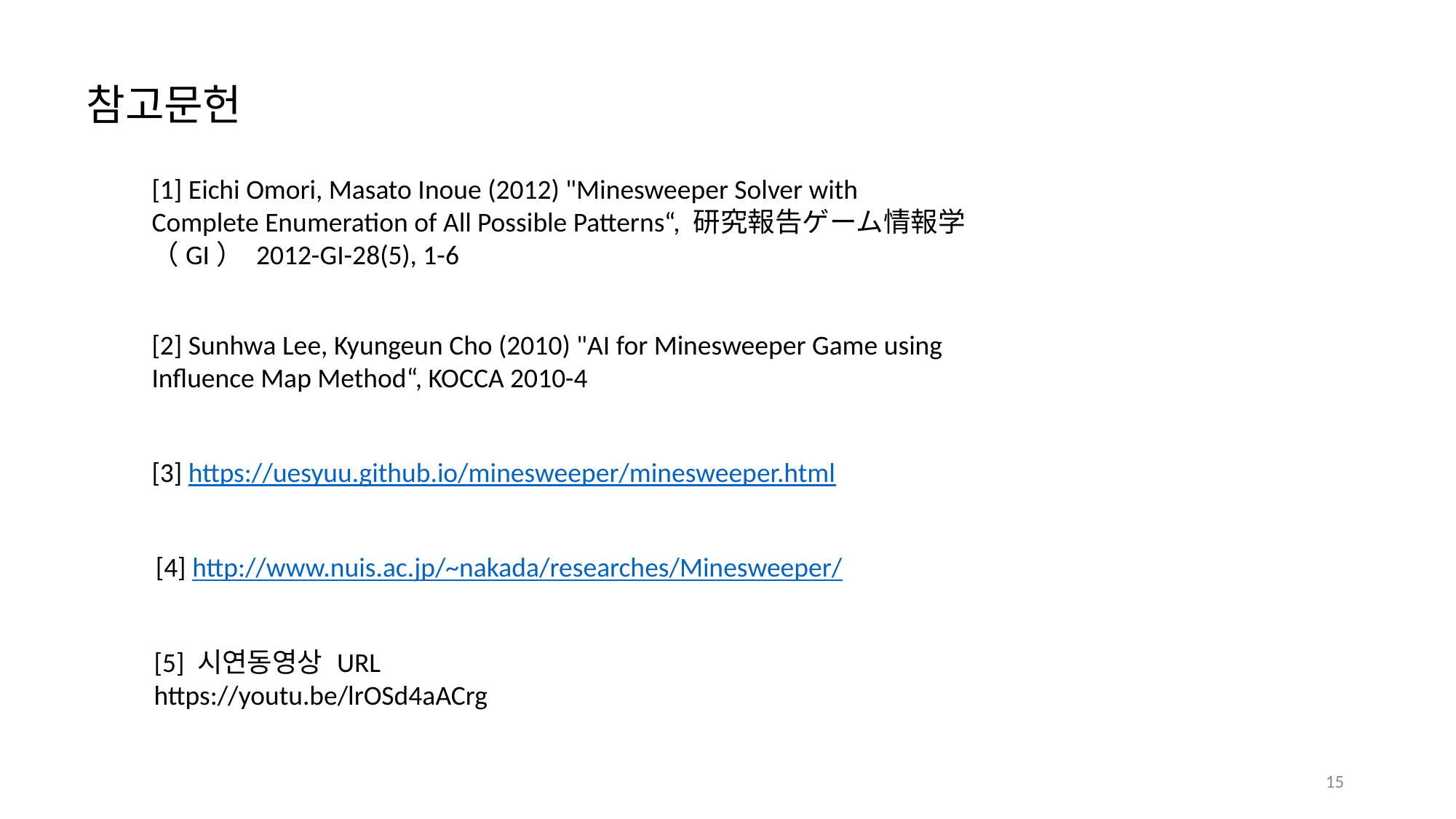

참고문헌
[1] Eichi Omori, Masato Inoue (2012) "Minesweeper Solver with Complete Enumeration of All Possible Patterns“, 研究報告ゲーム情報学（GI） 2012-GI-28(5), 1-6
[2] Sunhwa Lee, Kyungeun Cho (2010) "AI for Minesweeper Game using Influence Map Method“, KOCCA 2010-4
[3] https://uesyuu.github.io/minesweeper/minesweeper.html
[4] http://www.nuis.ac.jp/~nakada/researches/Minesweeper/
[5] 시연동영상 URL
https://youtu.be/lrOSd4aACrg
15